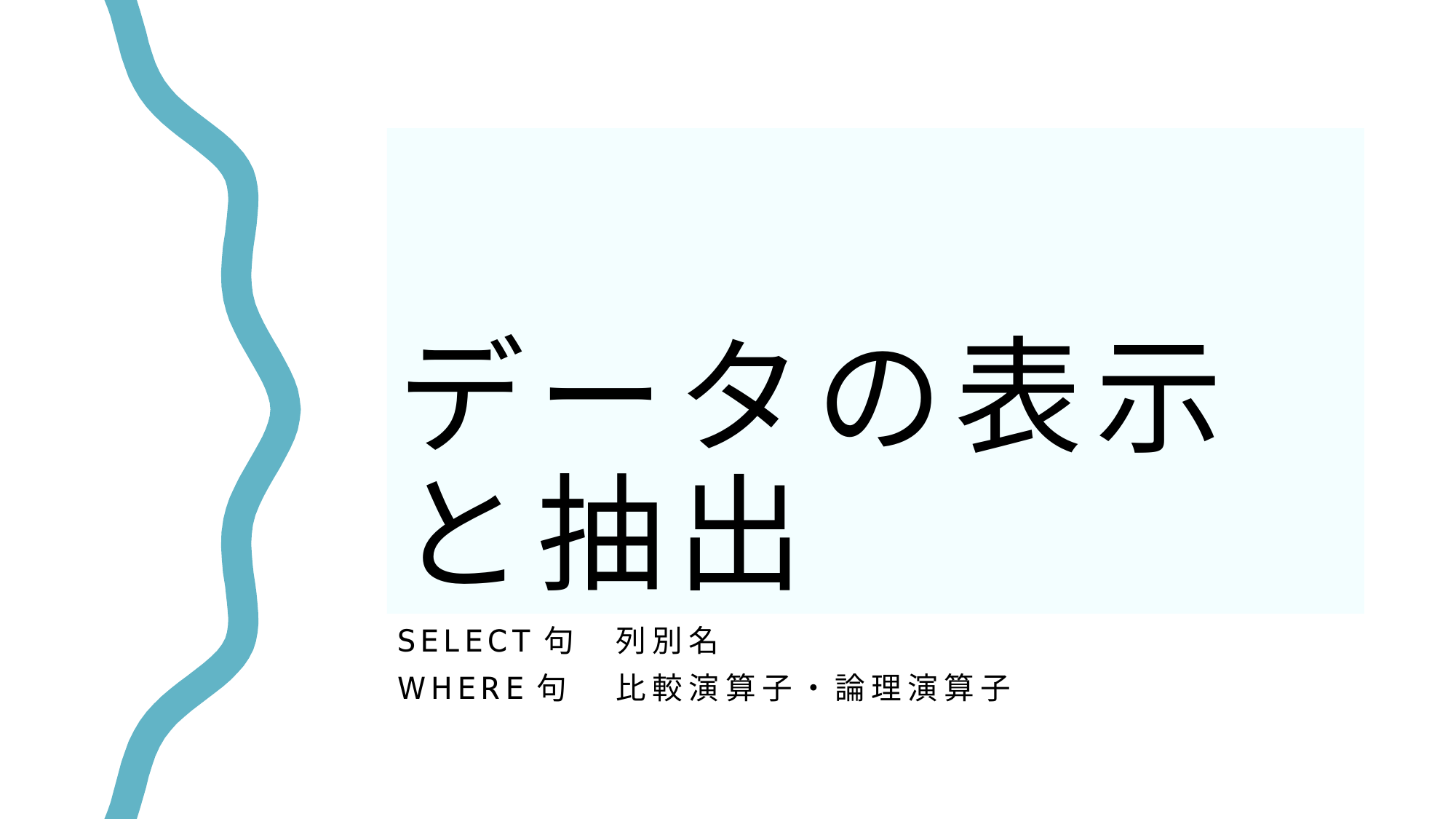

37
# データの表示と抽出
SELECT句	列別名
WHERE句	比較演算子・論理演算子